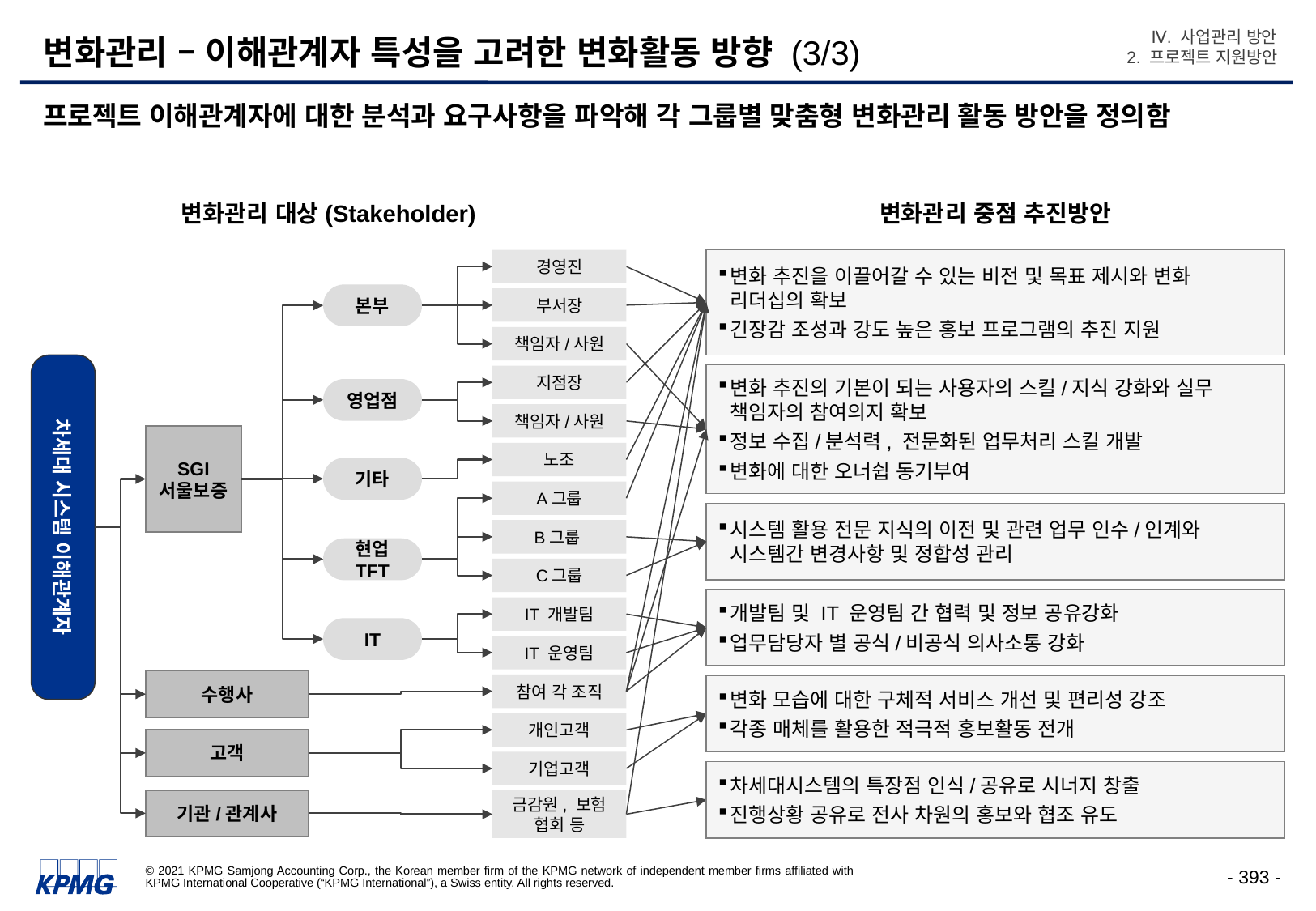

Ⅳ. 사업관리 방안
2. 프로젝트 지원방안
# 변화관리 – 이해관계자 특성을 고려한 변화활동 방향 (3/3)
프로젝트 이해관계자에 대한 분석과 요구사항을 파악해 각 그룹별 맞춤형 변화관리 활동 방안을 정의함
변화관리 대상(Stakeholder)
변화관리 중점 추진방안
변화 추진을 이끌어갈 수 있는 비전 및 목표 제시와 변화
리더십의 확보
긴장감 조성과 강도 높은 홍보 프로그램의 추진 지원
경영진
본부
부서장
책임자/사원
차세대 시스템 이해관계자
변화 추진의 기본이 되는 사용자의 스킬/지식 강화와 실무 책임자의 참여의지 확보
정보 수집/분석력, 전문화된 업무처리 스킬 개발
변화에 대한 오너쉽 동기부여
지점장
영업점
책임자/사원
SGI
서울보증
노조
기타
A그룹
시스템 활용 전문 지식의 이전 및 관련 업무 인수/인계와
시스템간 변경사항 및 정합성 관리
B그룹
현업 TFT
C그룹
개발팀 및 IT 운영팀 간 협력 및 정보 공유강화
업무담당자 별 공식/비공식 의사소통 강화
IT 개발팀
IT
IT 운영팀
수행사
참여 각 조직
변화 모습에 대한 구체적 서비스 개선 및 편리성 강조
각종 매체를 활용한 적극적 홍보활동 전개
개인고객
고객
기업고객

차세대시스템의 특장점 인식/공유로 시너지 창출
진행상황 공유로 전사 차원의 홍보와 협조 유도

기관/관계사
금감원, 보험 협회 등